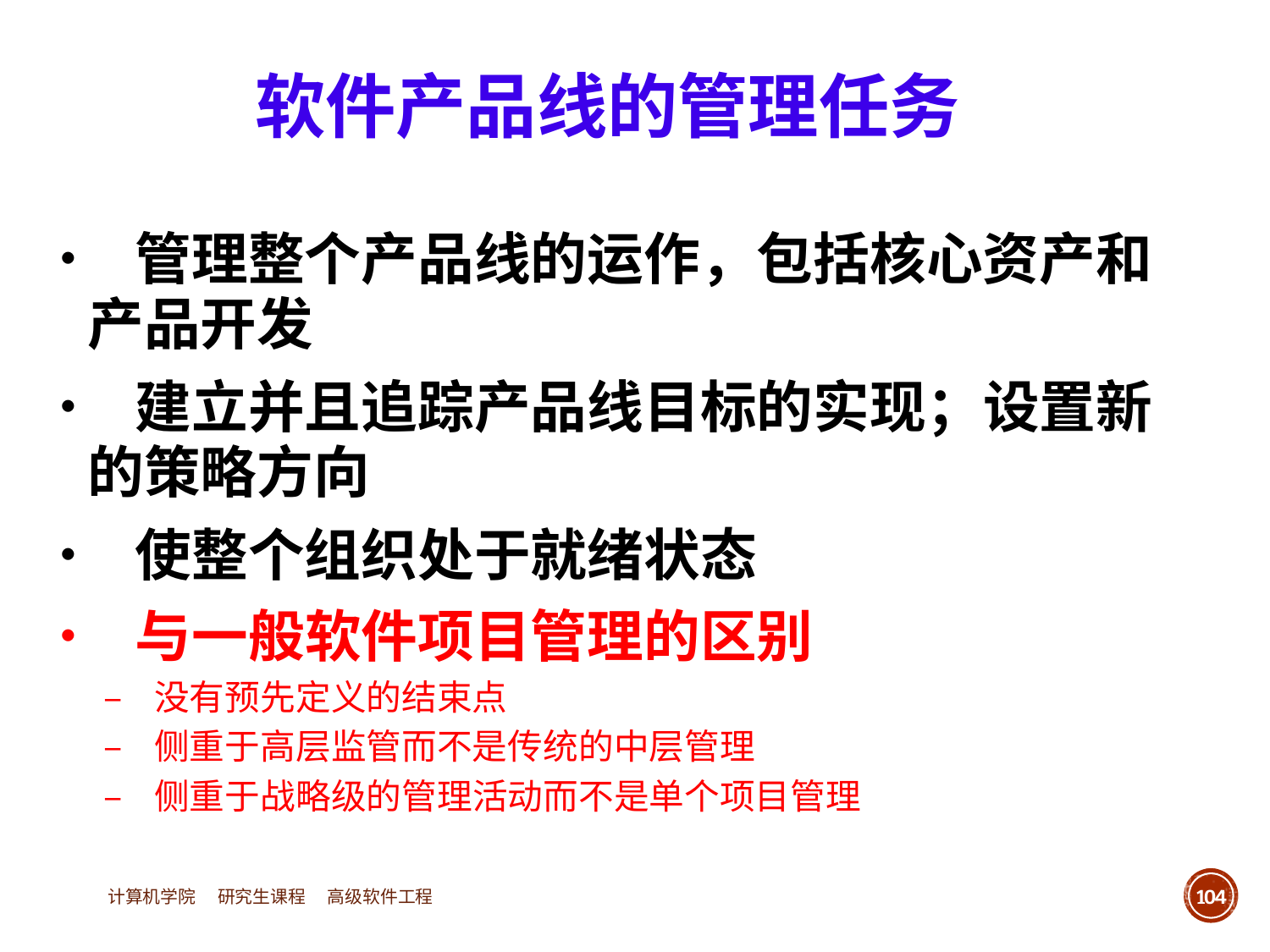

软件产品线的管理任务

•  管理整个产品线的运作，包括核心资产和
	产品开发
•  建立并且追踪产品线目标的实现；设置新
	的策略方向
•  使整个组织处于就绪状态
•  与一般软件项目管理的区别
		–   没有预先定义的结束点
		–   侧重于高层监管而不是传统的中层管理
		–   侧重于战略级的管理活动而不是单个项目管理
计算机学院    研究生课程    高级软件工程
104